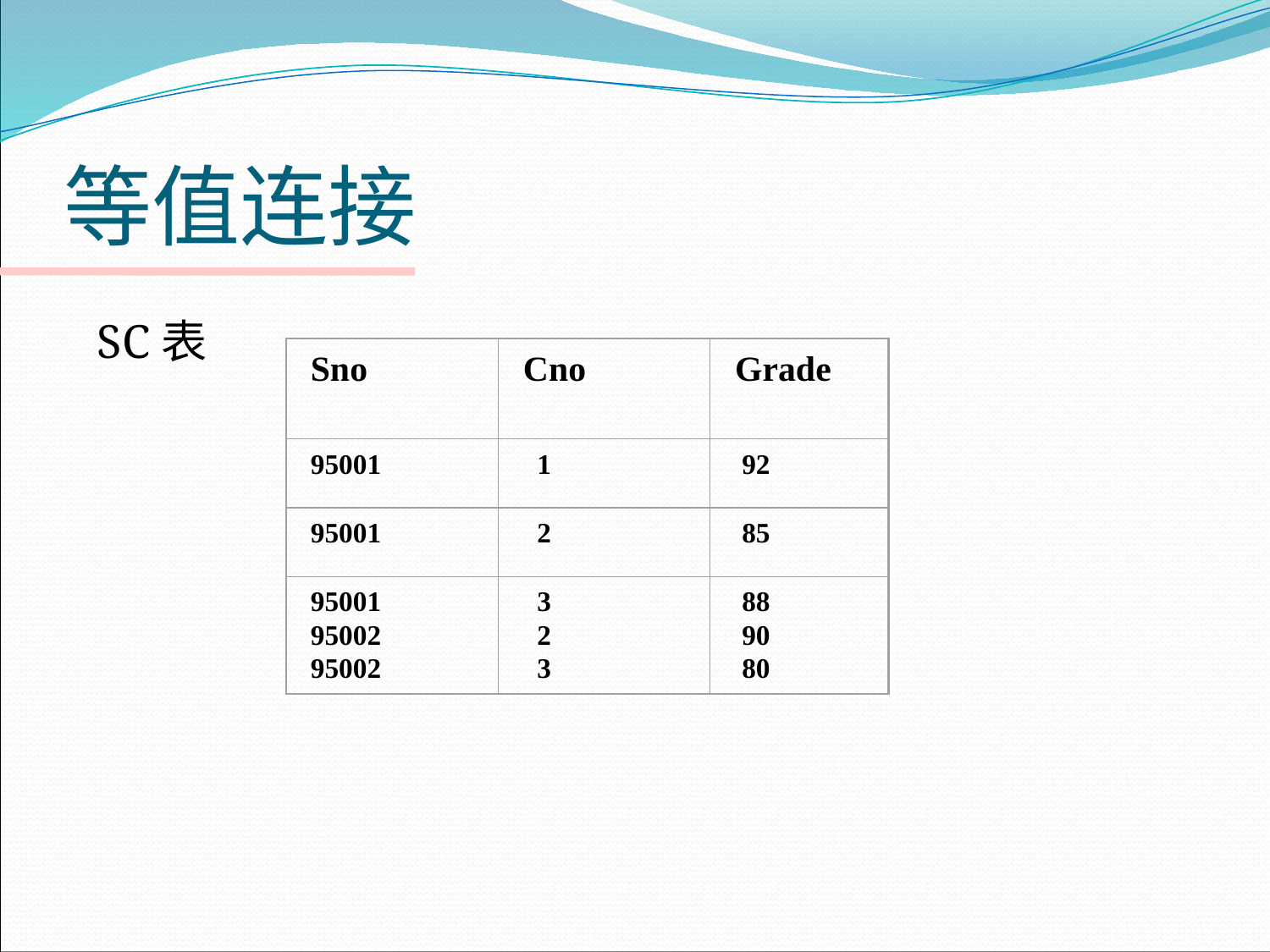

# 等值连接
SC表

Sno

Cno

Grade

95001

  1

 92

95001

  2

 85

95001
95002
95002

  3
  2
  3

 88
 90
 80

295